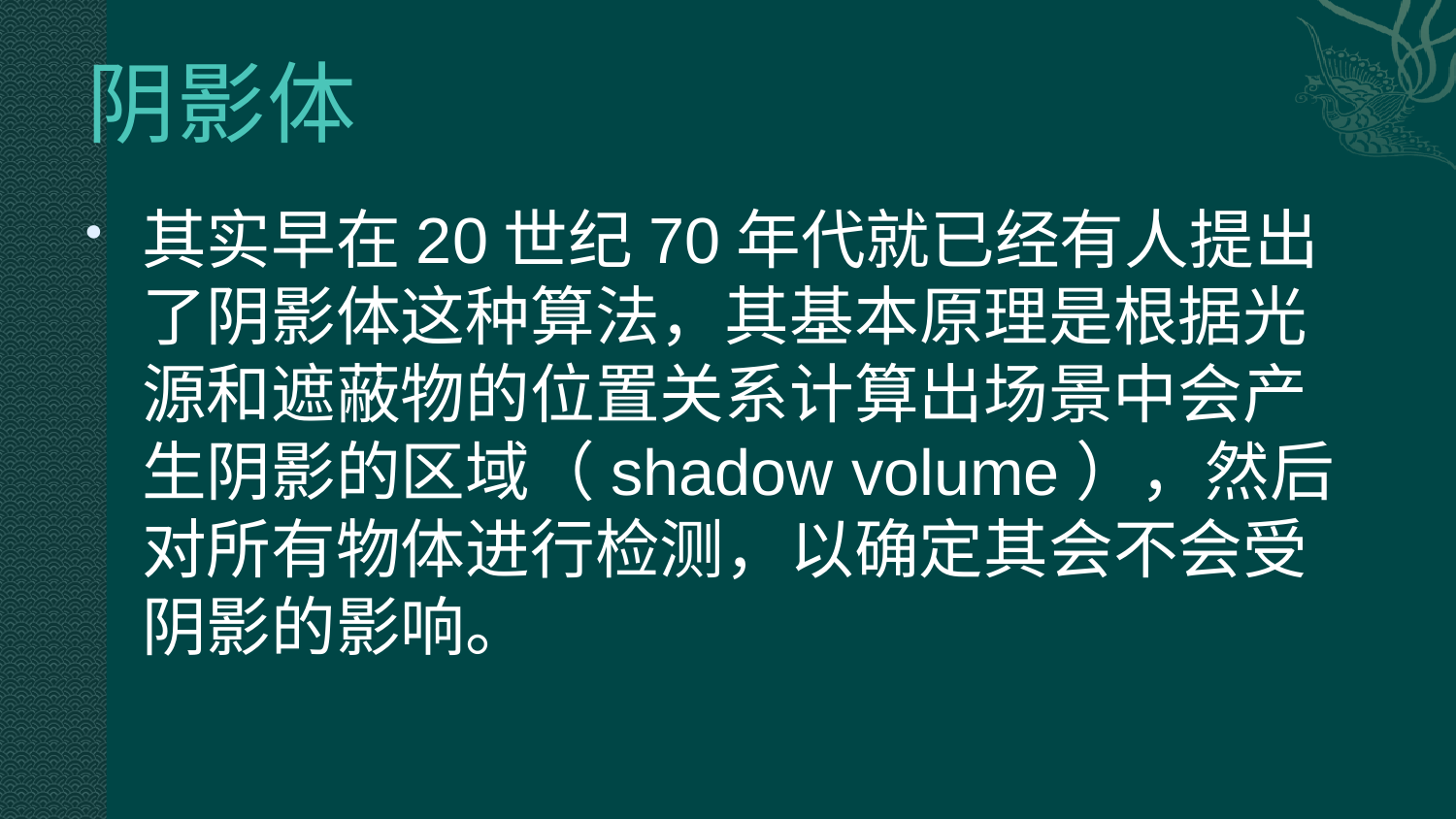

# 阴影体
其实早在20世纪70年代就已经有人提出了阴影体这种算法，其基本原理是根据光源和遮蔽物的位置关系计算出场景中会产生阴影的区域（shadow volume），然后对所有物体进行检测，以确定其会不会受阴影的影响。